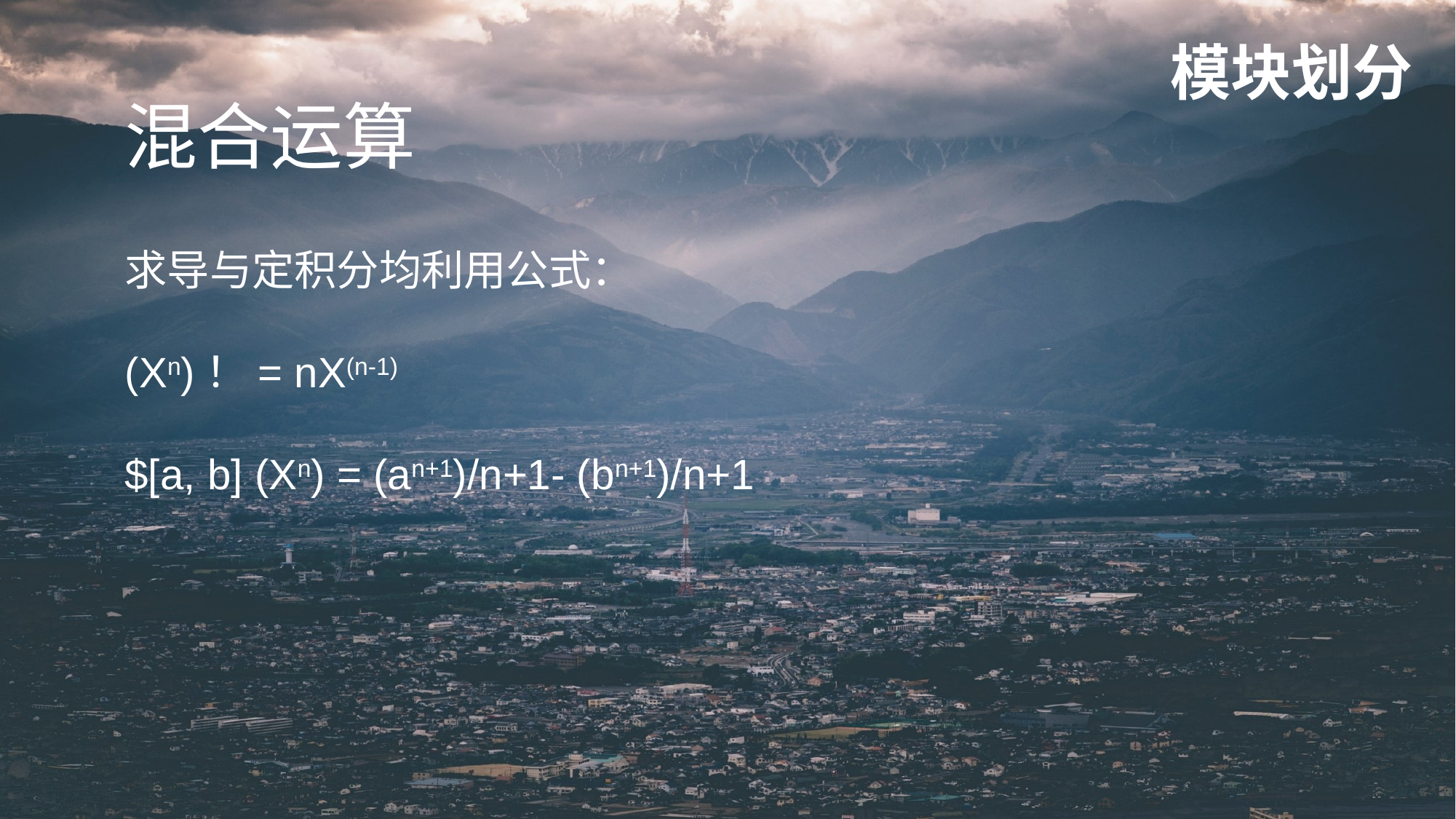

模块划分
混合运算

求导与定积分均利用公式：

(Xn)！= nX(n-1)

$[a, b] (Xn) = (an+1)/n+1- (bn+1)/n+1